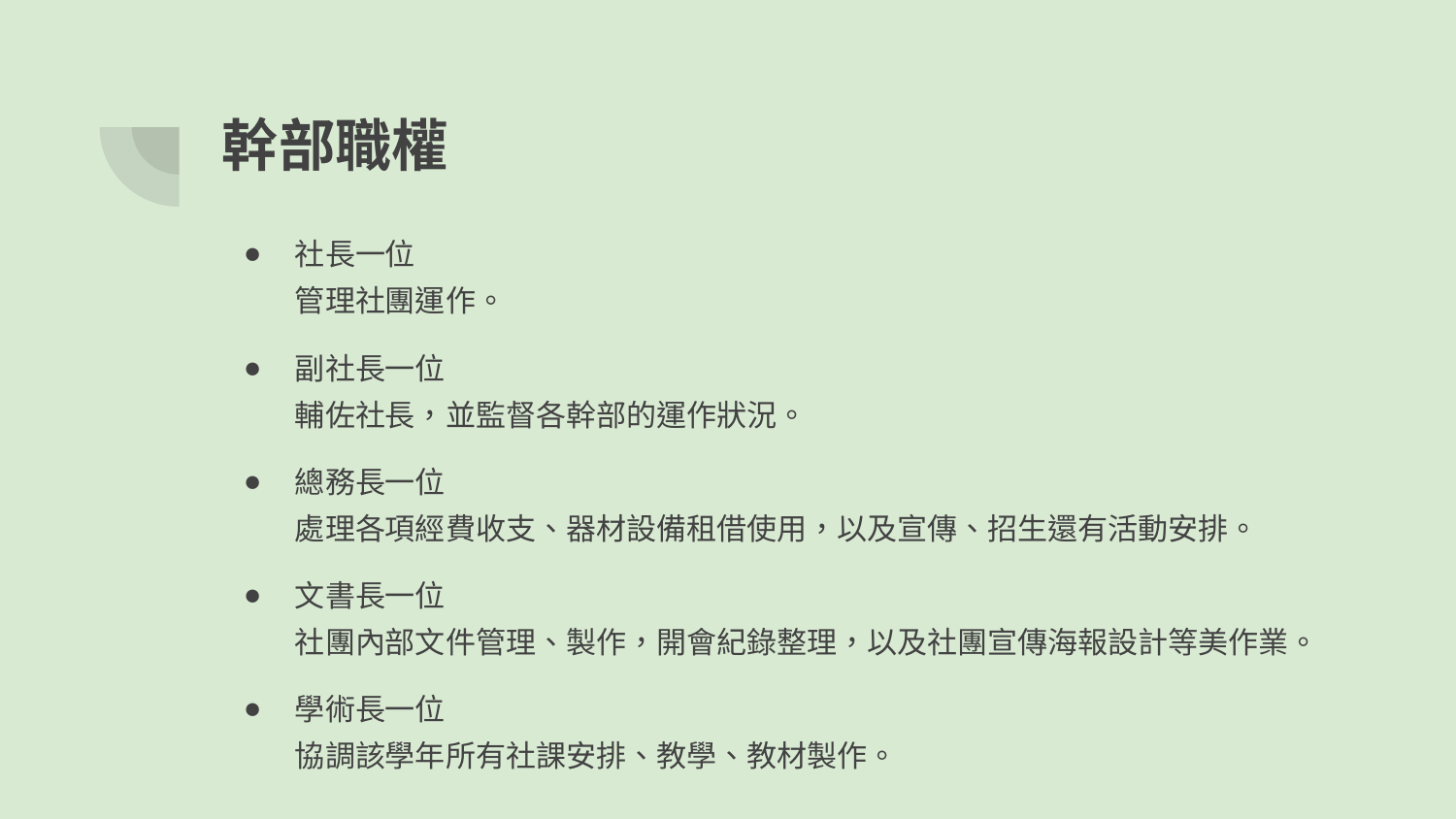

# 幹部職權
社長一位
管理社團運作。
副社長一位
輔佐社長，並監督各幹部的運作狀況。
總務長一位
處理各項經費收支、器材設備租借使用，以及宣傳、招生還有活動安排。
文書長一位
社團內部文件管理、製作，開會紀錄整理，以及社團宣傳海報設計等美作業。
學術長一位
協調該學年所有社課安排、教學、教材製作。